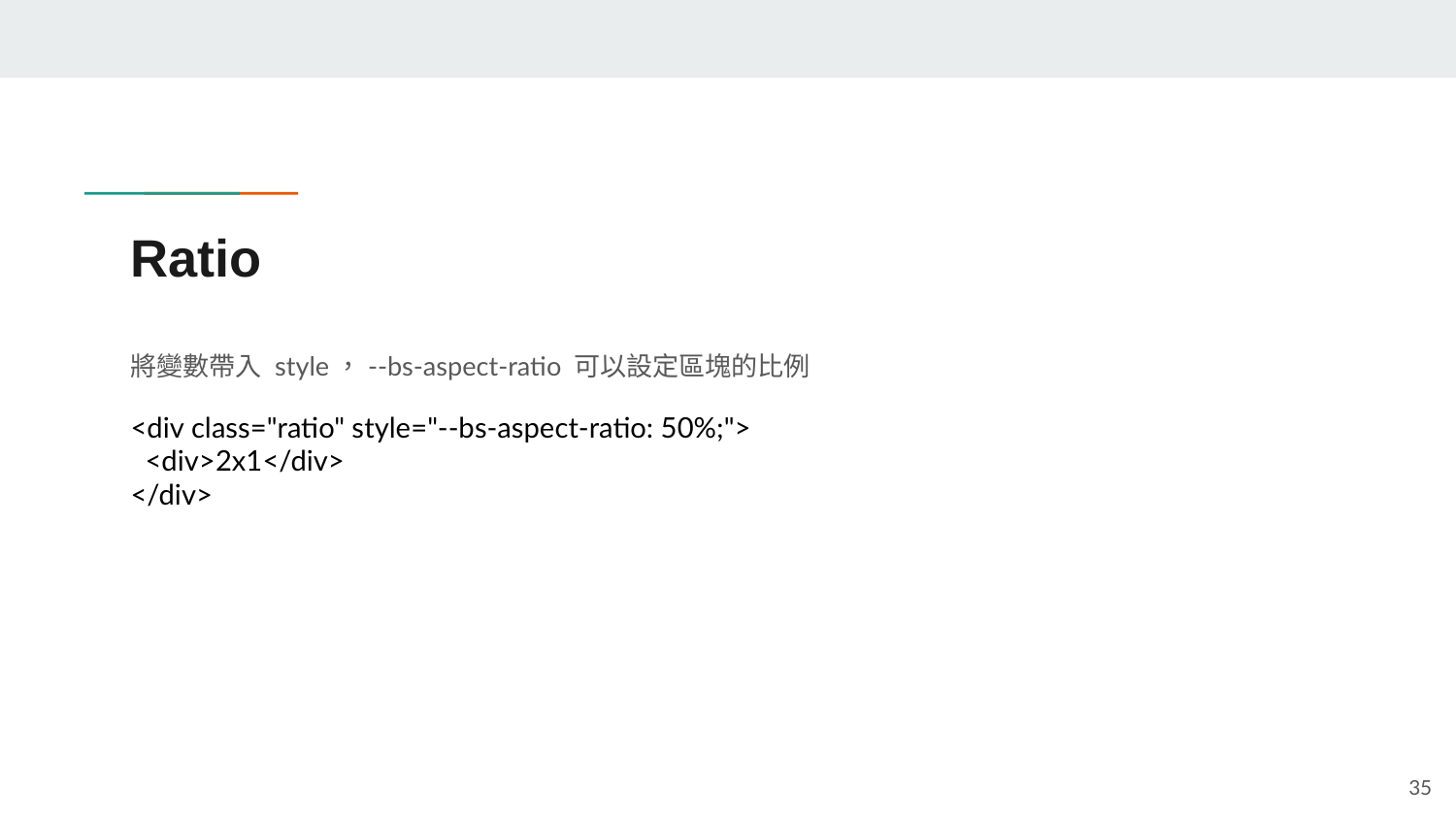

# Ratio
將變數帶入 style，--bs-aspect-ratio 可以設定區塊的比例

<div class="ratio" style="--bs-aspect-ratio: 50%;">
  <div>2x1</div>
</div>

35